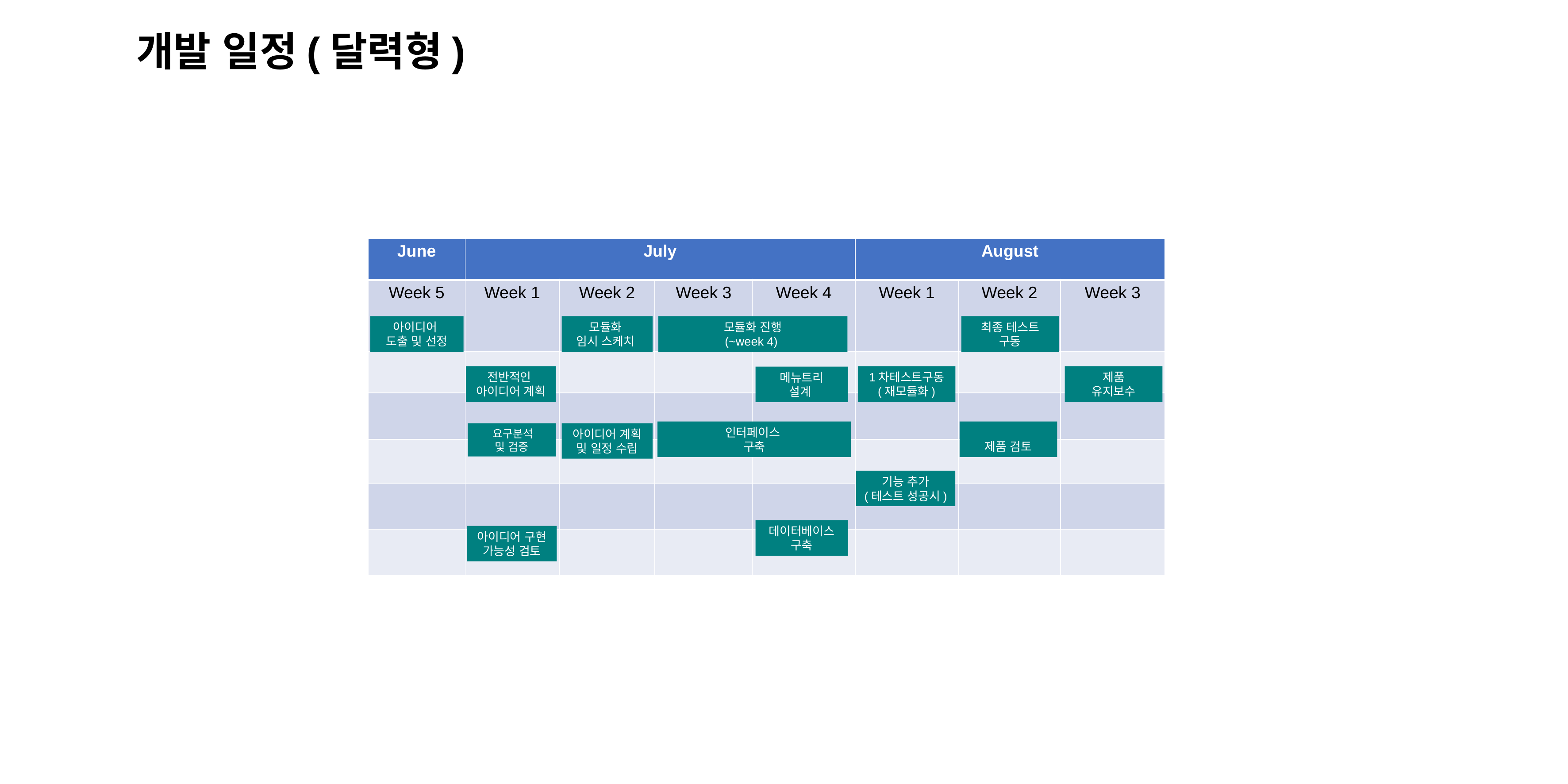

# 개발 일정(달력형)
| June | July |  |  |  | August |  |  |
| --- | --- | --- | --- | --- | --- | --- | --- |
| Week 5 | Week 1 | Week 2 | Week 3 | Week 4 | Week 1 | Week 2 | Week 3 |
|  |  |  |  |  |  |  |  |
|  |  |  |  |  |  |  |  |
|  |  |  |  |  |  |  |  |
|  |  |  |  |  |  |  |  |
|  |  |  |  |  |  |  |  |
아이디어
도출 및 선정
모듈화
임시 스케치
모듈화 진행
(~week 4)
최종 테스트
구동
전반적인
아이디어 계획
1차테스트구동
(재모듈화)
제품
유지보수
메뉴트리
설계
인터페이스
구축

제품 검토
아이디어 계획
및 일정 수립
 요구분석
및 검증
기능 추가
(테스트 성공시)
데이터베이스
구축
아이디어 구현
가능성 검토